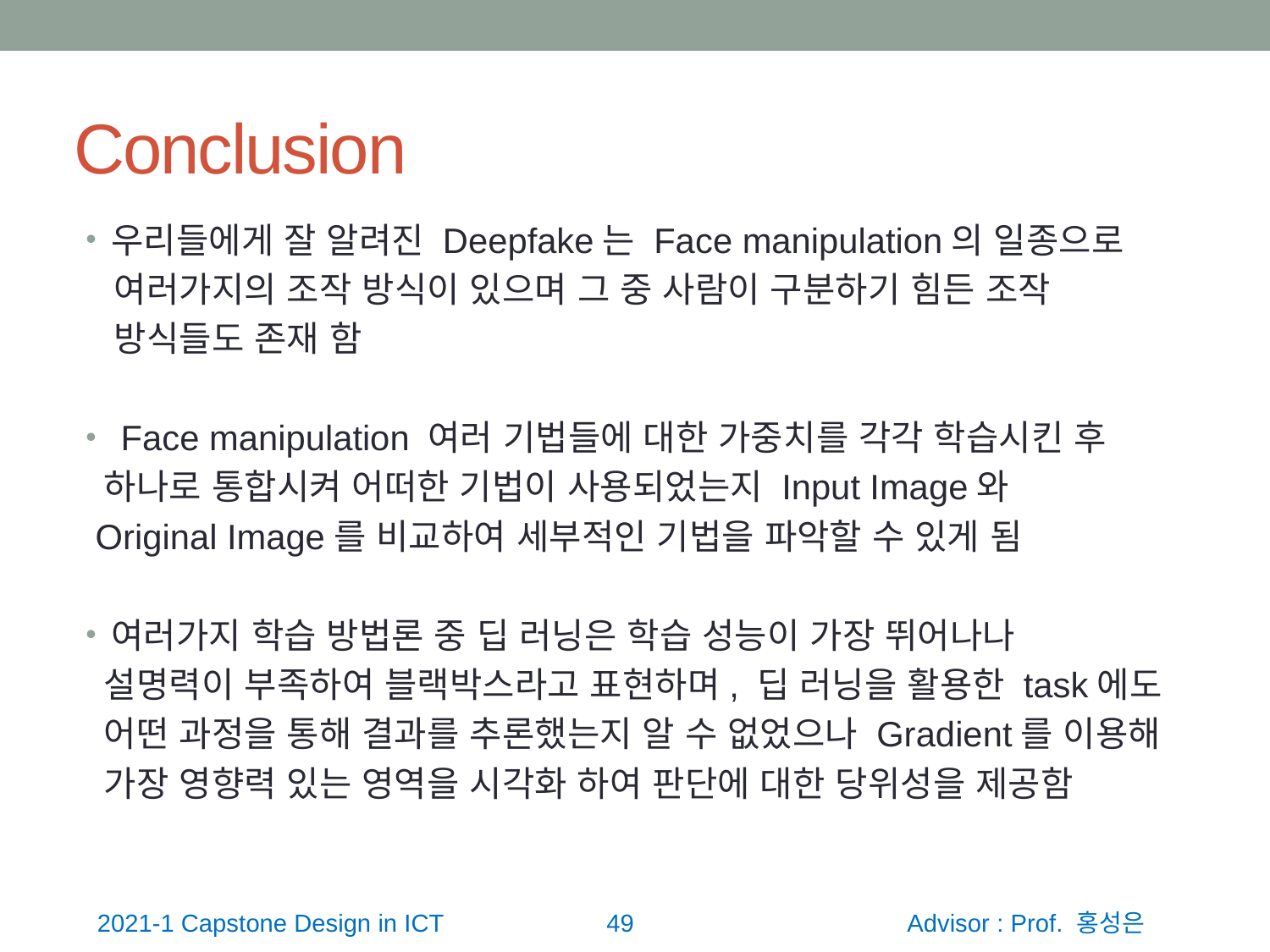

# Conclusion
우리들에게 잘 알려진 Deepfake는 Face manipulation의 일종으로
  여러가지의 조작 방식이 있으며 그 중 사람이 구분하기 힘든 조작
  방식들도 존재 함

 Face manipulation 여러 기법들에 대한 가중치를 각각 학습시킨 후
 하나로 통합시켜 어떠한 기법이 사용되었는지 Input Image와
 Original Image를 비교하여 세부적인 기법을 파악할 수 있게 됨

여러가지 학습 방법론 중 딥 러닝은 학습 성능이 가장 뛰어나나
 설명력이 부족하여 블랙박스라고 표현하며, 딥 러닝을 활용한 task에도
 어떤 과정을 통해 결과를 추론했는지 알 수 없었으나 Gradient를 이용해
 가장 영향력 있는 영역을 시각화 하여 판단에 대한 당위성을 제공함